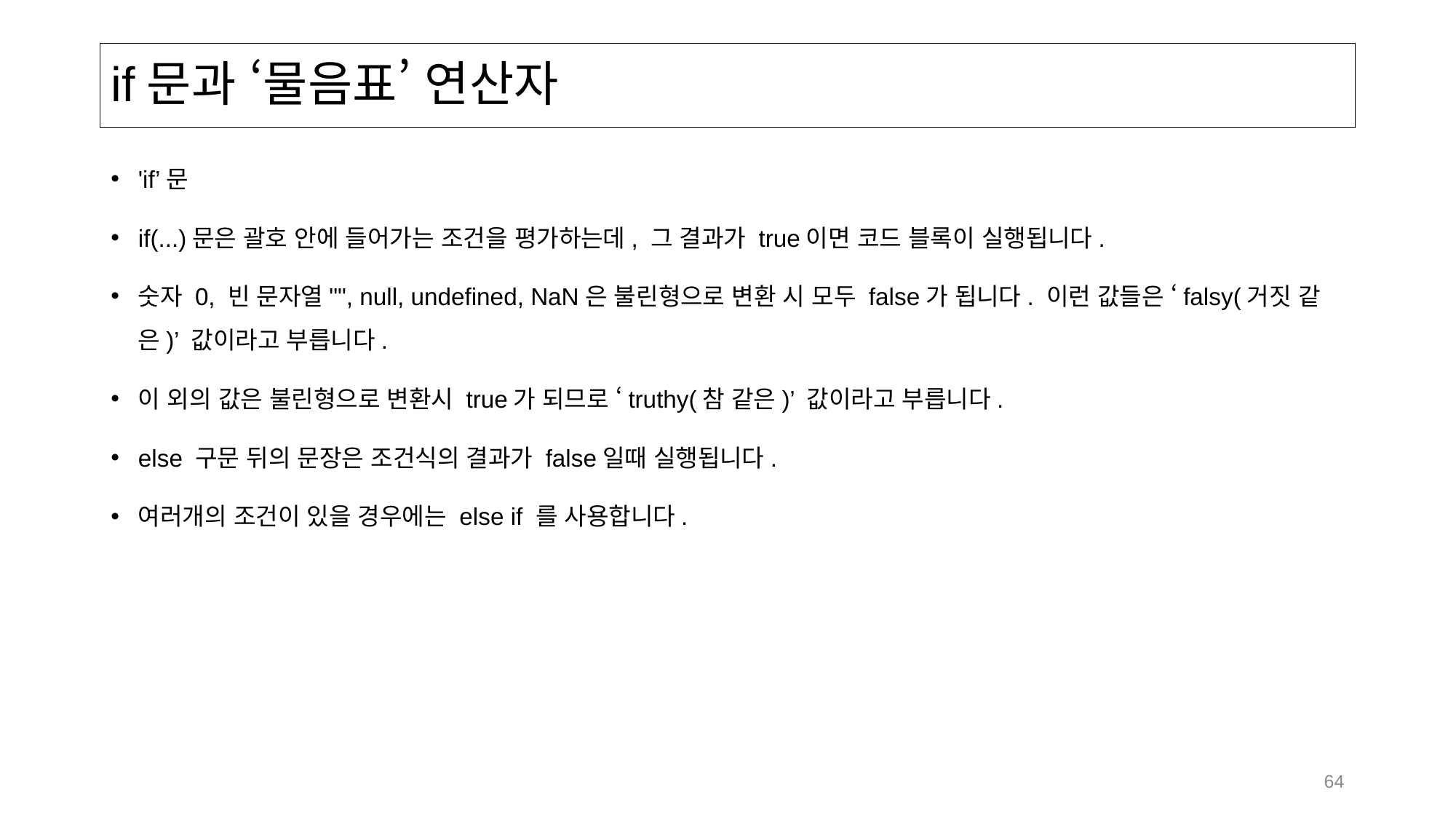

# if문과 ‘물음표’ 연산자
'if’문
if(...)문은 괄호 안에 들어가는 조건을 평가하는데, 그 결과가 true이면 코드 블록이 실행됩니다.
숫자 0, 빈 문자열"", null, undefined, NaN은 불린형으로 변환 시 모두 false가 됩니다. 이런 값들은 ‘falsy(거짓 같은)’ 값이라고 부릅니다.
이 외의 값은 불린형으로 변환시 true가 되므로 ‘truthy(참 같은)’ 값이라고 부릅니다.
else 구문 뒤의 문장은 조건식의 결과가 false일때 실행됩니다.
여러개의 조건이 있을 경우에는 else if 를 사용합니다.
64